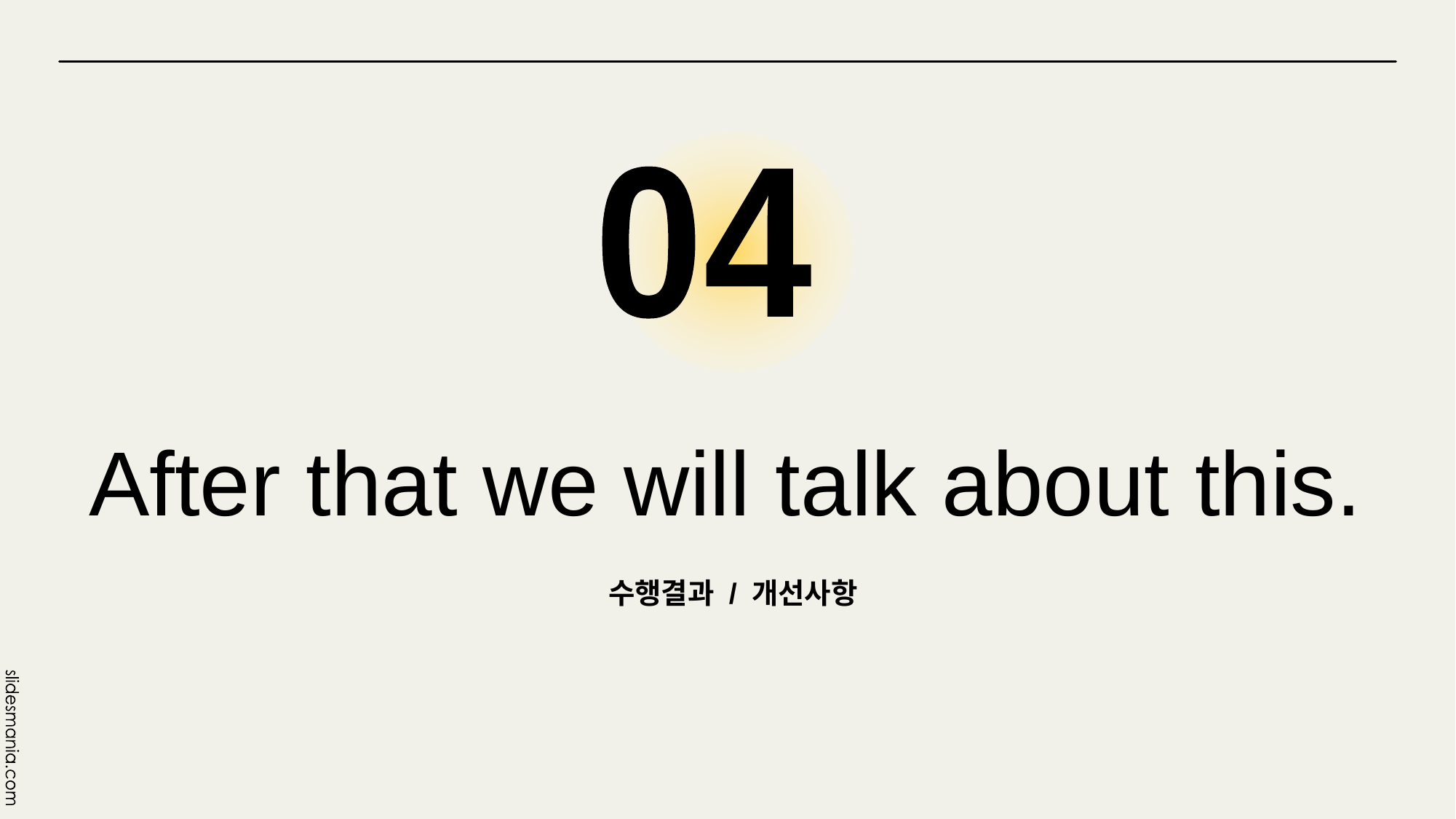

04
# After that we will talk about this.
수행결과 / 개선사항